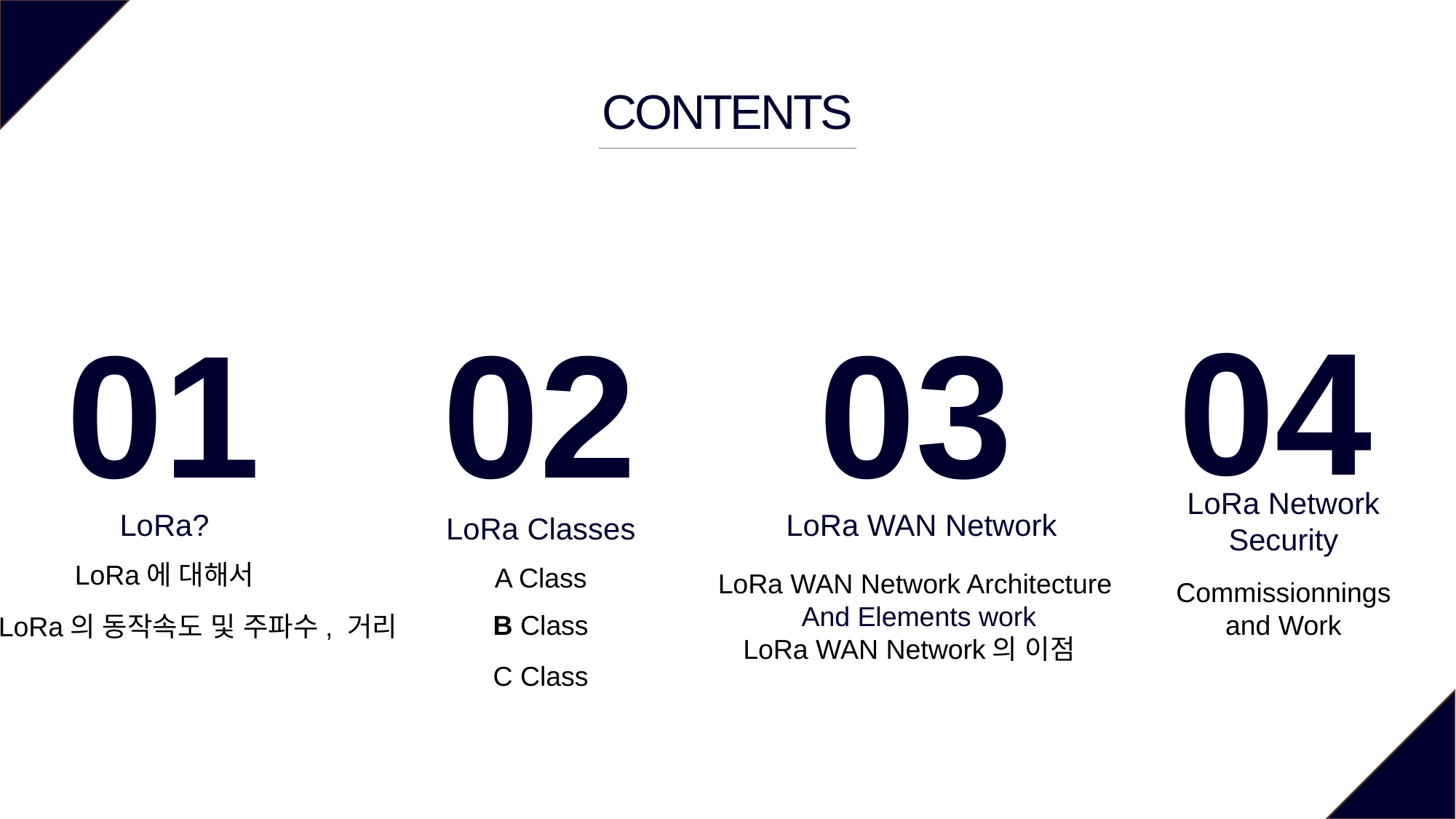

CONTENTS
04
02
01
03
LoRa Network
Security
LoRa?
LoRa Classes
LoRa WAN Network
LoRa에 대해서
A Class
LoRa WAN Network Architecture
And Elements work
Commissionnings
and Work
B Class
LoRa의 동작속도 및 주파수, 거리
LoRa WAN Network의 이점
C Class